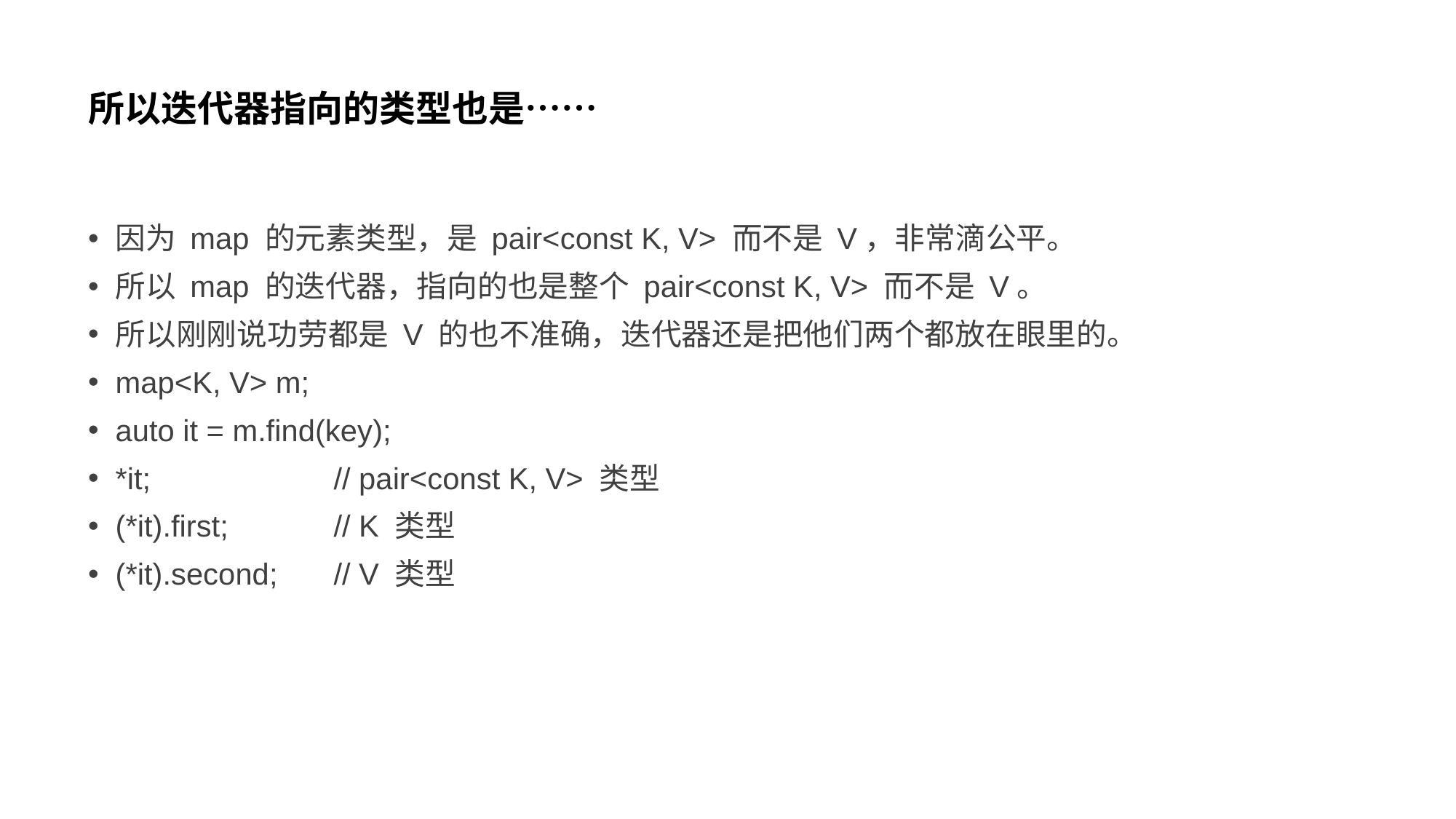

# 所以迭代器指向的类型也是……
因为 map 的元素类型，是 pair<const K, V> 而不是 V，非常滴公平。
所以 map 的迭代器，指向的也是整个 pair<const K, V> 而不是 V。
所以刚刚说功劳都是 V 的也不准确，迭代器还是把他们两个都放在眼里的。
map<K, V> m;
auto it = m.find(key);
*it;		// pair<const K, V> 类型
(*it).first;	// K 类型
(*it).second;	// V 类型